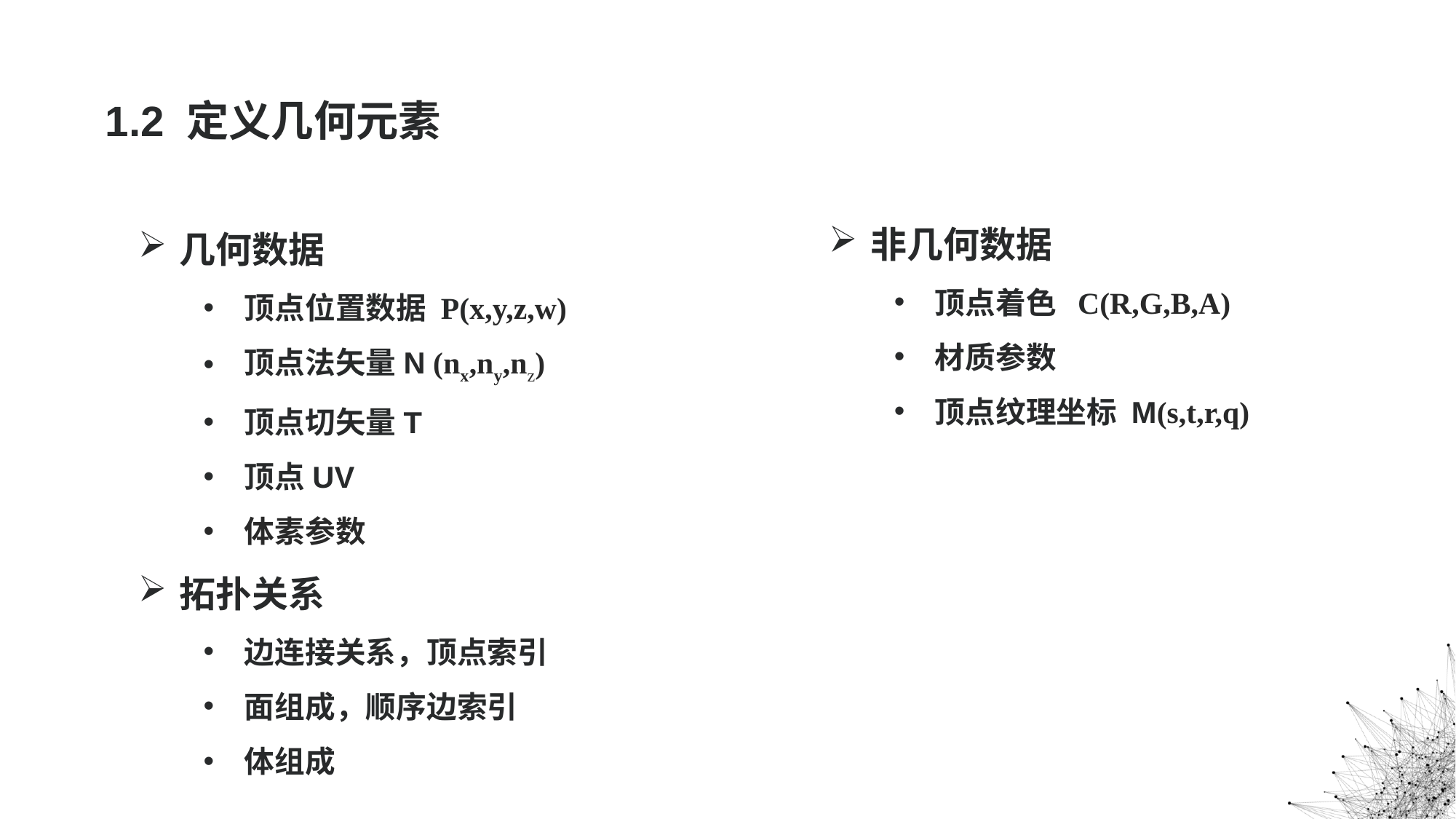

# 1.2 定义几何元素
几何数据
顶点位置数据 P(x,y,z,w)
顶点法矢量N (nx,ny,nz)
顶点切矢量T
顶点UV
体素参数
拓扑关系
边连接关系，顶点索引
面组成，顺序边索引
体组成
非几何数据
顶点着色  C(R,G,B,A)
材质参数
顶点纹理坐标 M(s,t,r,q)